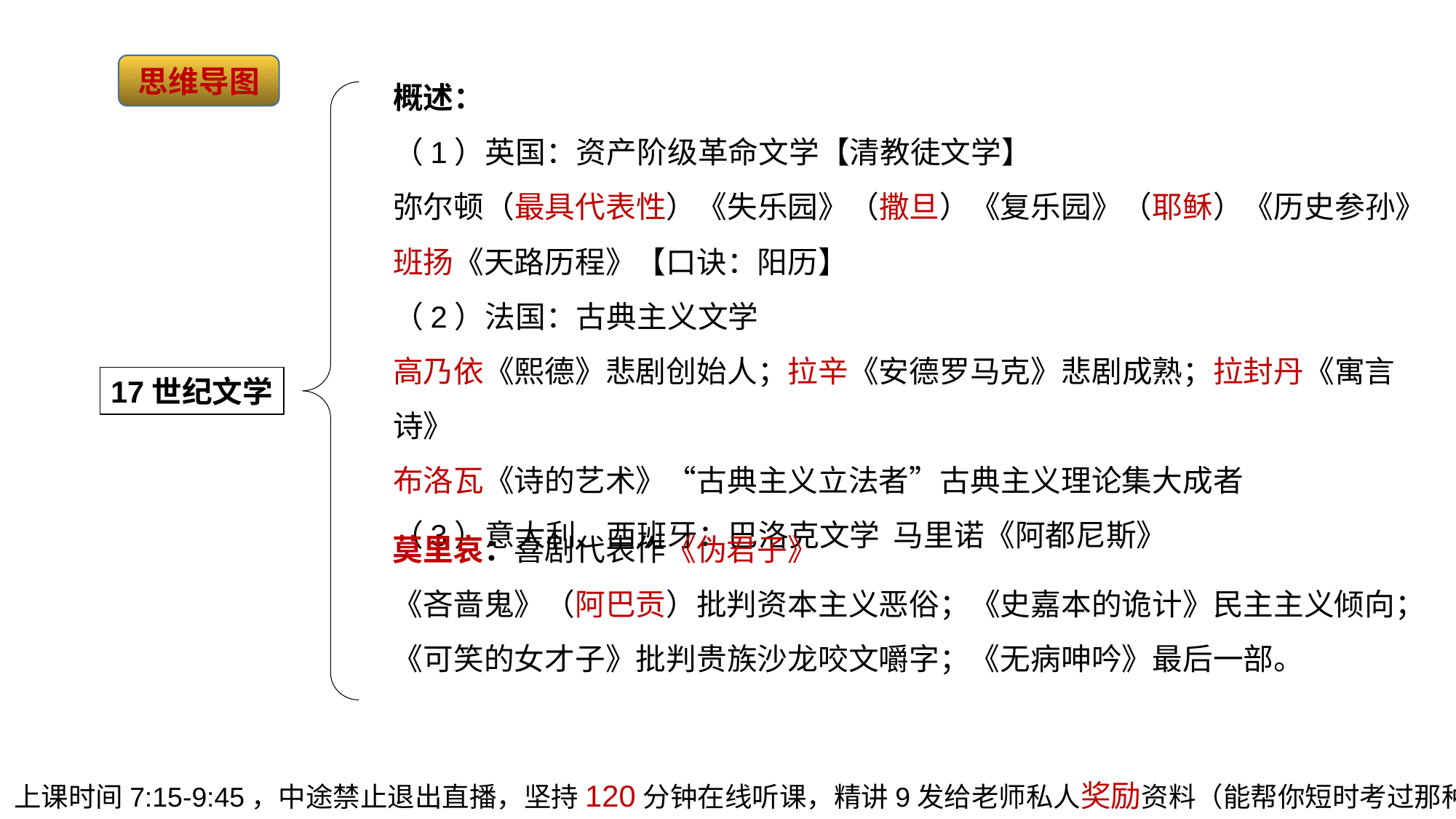

思维导图
概述：
（1）英国：资产阶级革命文学【清教徒文学】
弥尔顿（最具代表性）《失乐园》（撒旦）《复乐园》（耶稣）《历史参孙》
班扬《天路历程》【口诀：阳历】
（2）法国：古典主义文学
高乃依《熙德》悲剧创始人；拉辛《安德罗马克》悲剧成熟；拉封丹《寓言诗》
布洛瓦《诗的艺术》“古典主义立法者”古典主义理论集大成者
（3）意大利、西班牙：巴洛克文学  马里诺《阿都尼斯》

17世纪文学
莫里哀：喜剧代表作《伪君子》
《吝啬鬼》（阿巴贡）批判资本主义恶俗；《史嘉本的诡计》民主主义倾向；
《可笑的女才子》批判贵族沙龙咬文嚼字；《无病呻吟》最后一部。